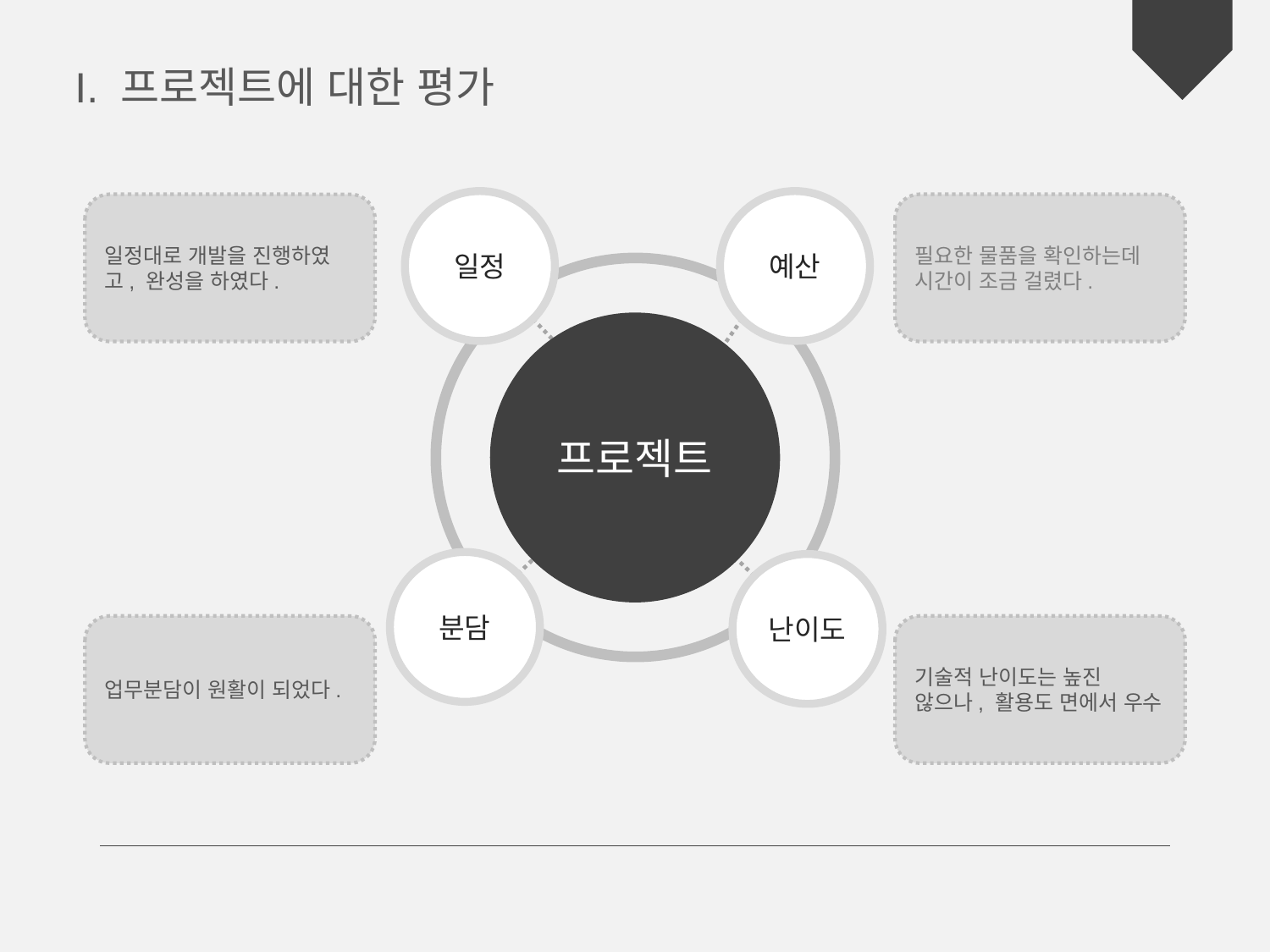

I. 프로젝트에 대한 평가
일정
예산
일정대로 개발을 진행하였고, 완성을 하였다.
필요한 물품을 확인하는데
시간이 조금 걸렸다.

프로젝트
분담
난이도
업무분담이 원활이 되었다.
기술적 난이도는 높진 않으나, 활용도 면에서 우수